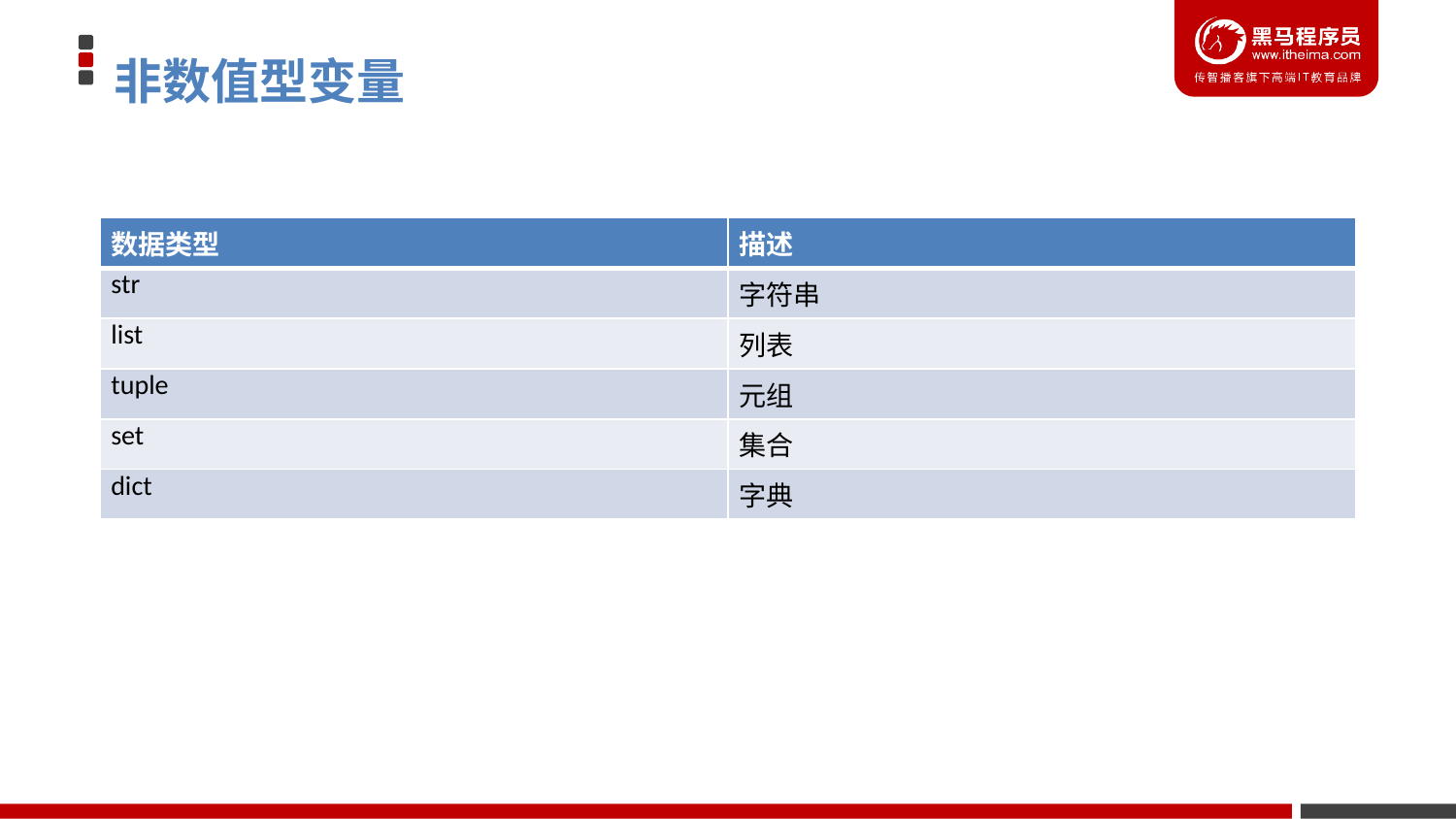

# 非数值型变量
| 数据类型 | 描述 |
| --- | --- |
| str | 字符串 |
| list | 列表 |
| tuple | 元组 |
| set | 集合 |
| dict | 字典 |